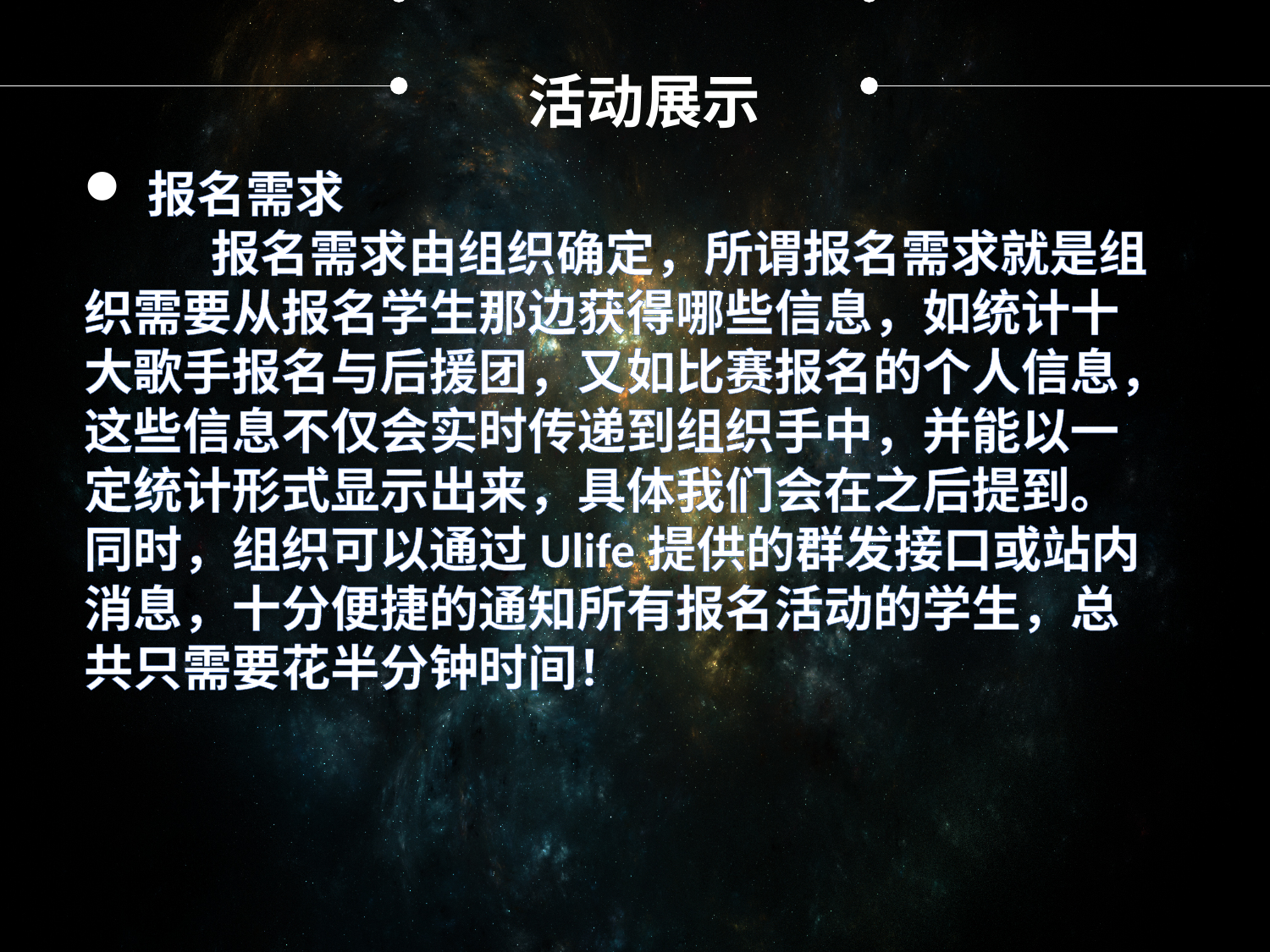

活动展示
报名需求
	报名需求由组织确定，所谓报名需求就是组织需要从报名学生那边获得哪些信息，如统计十大歌手报名与后援团，又如比赛报名的个人信息，这些信息不仅会实时传递到组织手中，并能以一定统计形式显示出来，具体我们会在之后提到。同时，组织可以通过Ulife提供的群发接口或站内消息，十分便捷的通知所有报名活动的学生，总共只需要花半分钟时间！